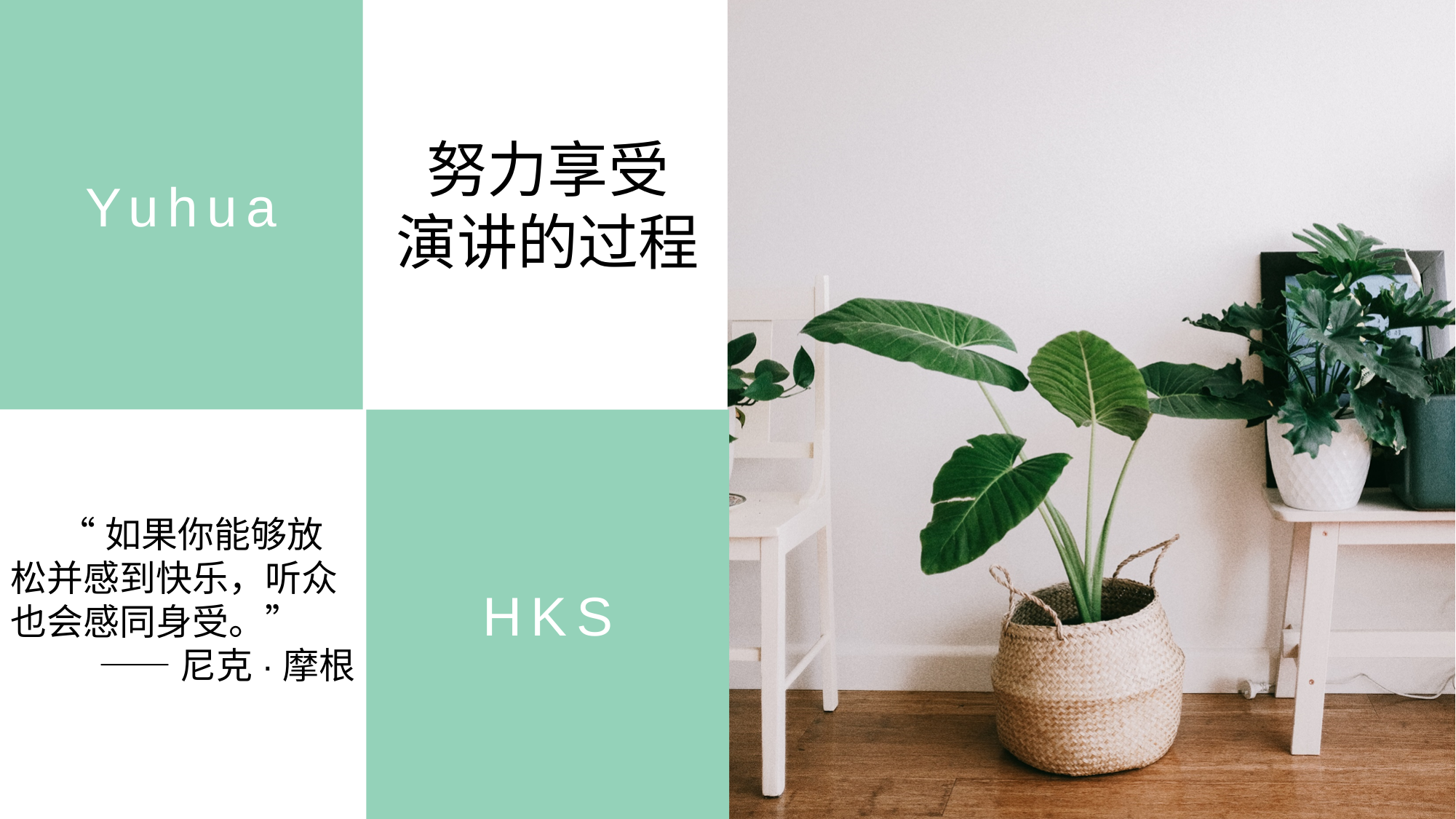

Yuhua

努力享受
演讲的过程
HKS
      “如果你能够放松并感到快乐，听众也会感同身受。”
——尼克·摩根